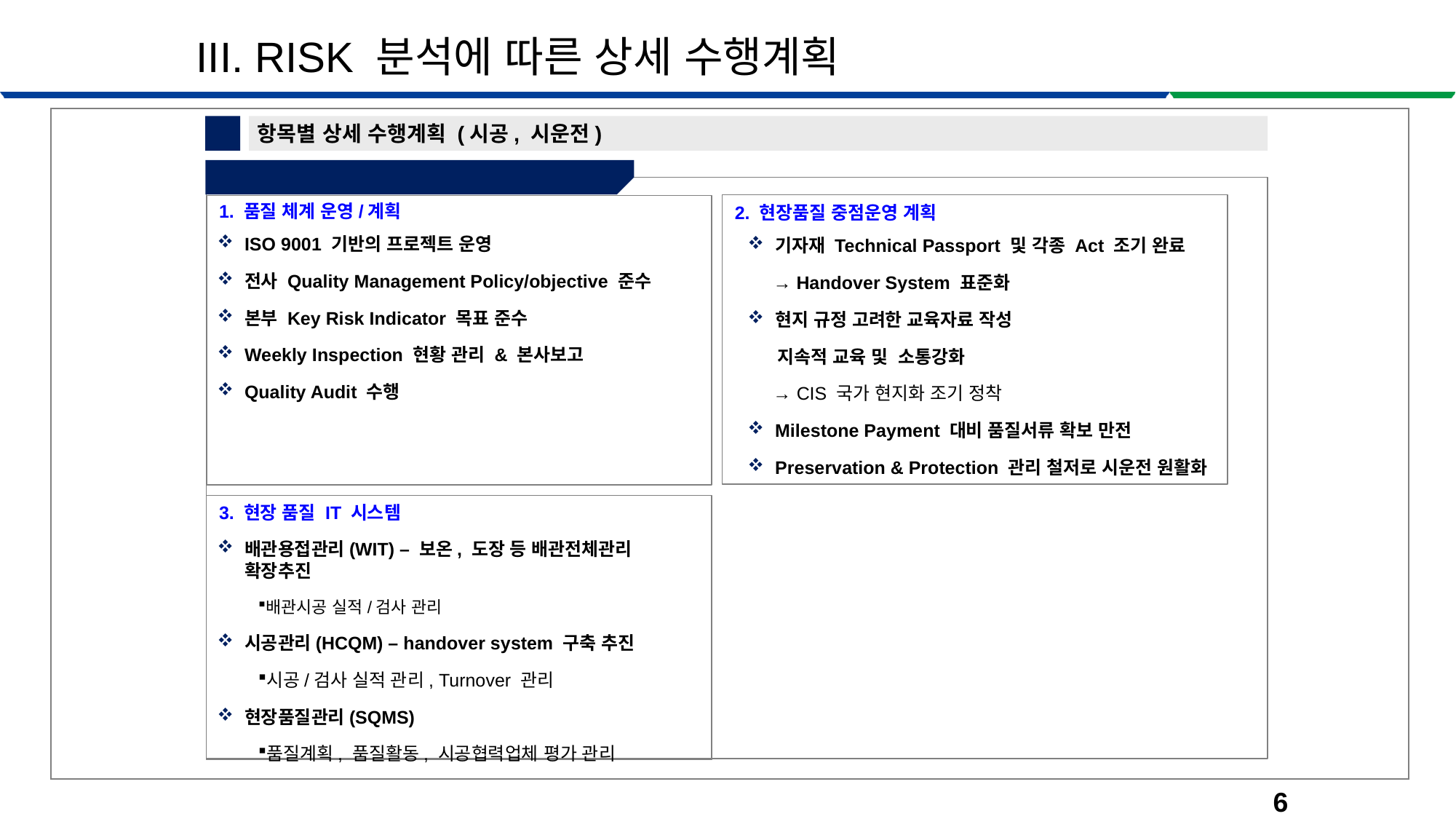

III. RISK 분석에 따른 상세 수행계획
5
항목별 상세 수행계획 (시공, 시운전)
⑫ 품질 관리 계획 (현장)

1. 품질 체계 운영/계획

2. 현장품질 중점운영 계획
ISO 9001 기반의 프로젝트 운영
전사 Quality Management Policy/objective 준수
본부 Key Risk Indicator 목표 준수
Weekly Inspection 현황 관리 & 본사보고
Quality Audit 수행

기자재 Technical Passport 및 각종 Act 조기 완료
     → Handover System 표준화
현지 규정 고려한 교육자료 작성
     지속적 교육 및  소통강화
 → CIS 국가 현지화 조기 정착
Milestone Payment 대비 품질서류 확보 만전
Preservation & Protection 관리 철저로 시운전 원활화

3. 현장 품질 IT 시스템

배관용접관리(WIT) – 보온, 도장 등 배관전체관리 확장추진
배관시공 실적/검사 관리
시공관리(HCQM) – handover system 구축 추진
시공/검사 실적 관리, Turnover 관리
현장품질관리(SQMS)
품질계획, 품질활동, 시공협력업체 평가 관리
68